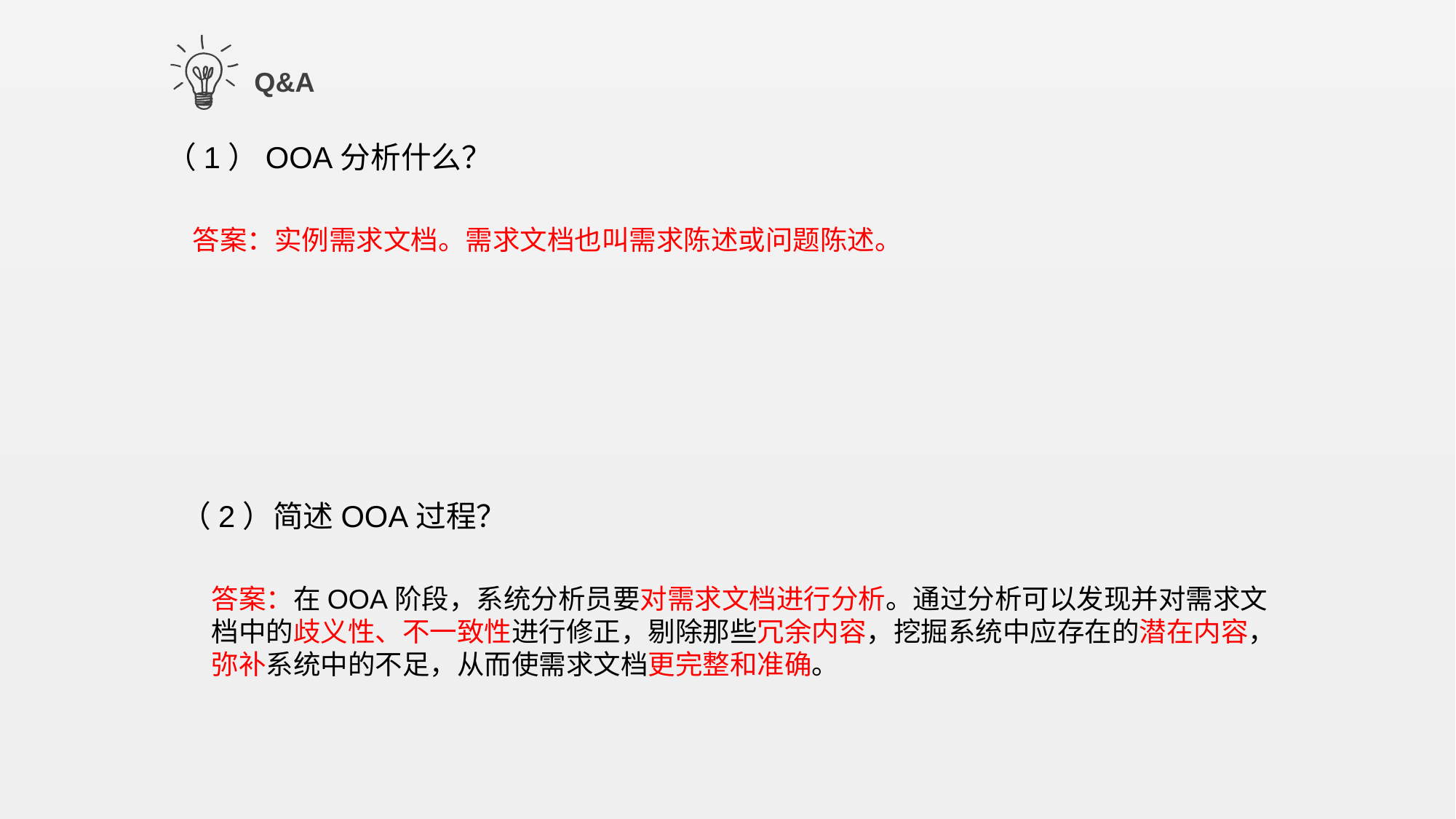

Q&A
（1）OOA分析什么？
答案：实例需求文档。需求文档也叫需求陈述或问题陈述。
（2）简述OOA过程？
答案：在OOA阶段，系统分析员要对需求文档进行分析。通过分析可以发现并对需求文档中的歧义性、不一致性进行修正，剔除那些冗余内容，挖掘系统中应存在的潜在内容，弥补系统中的不足，从而使需求文档更完整和准确。